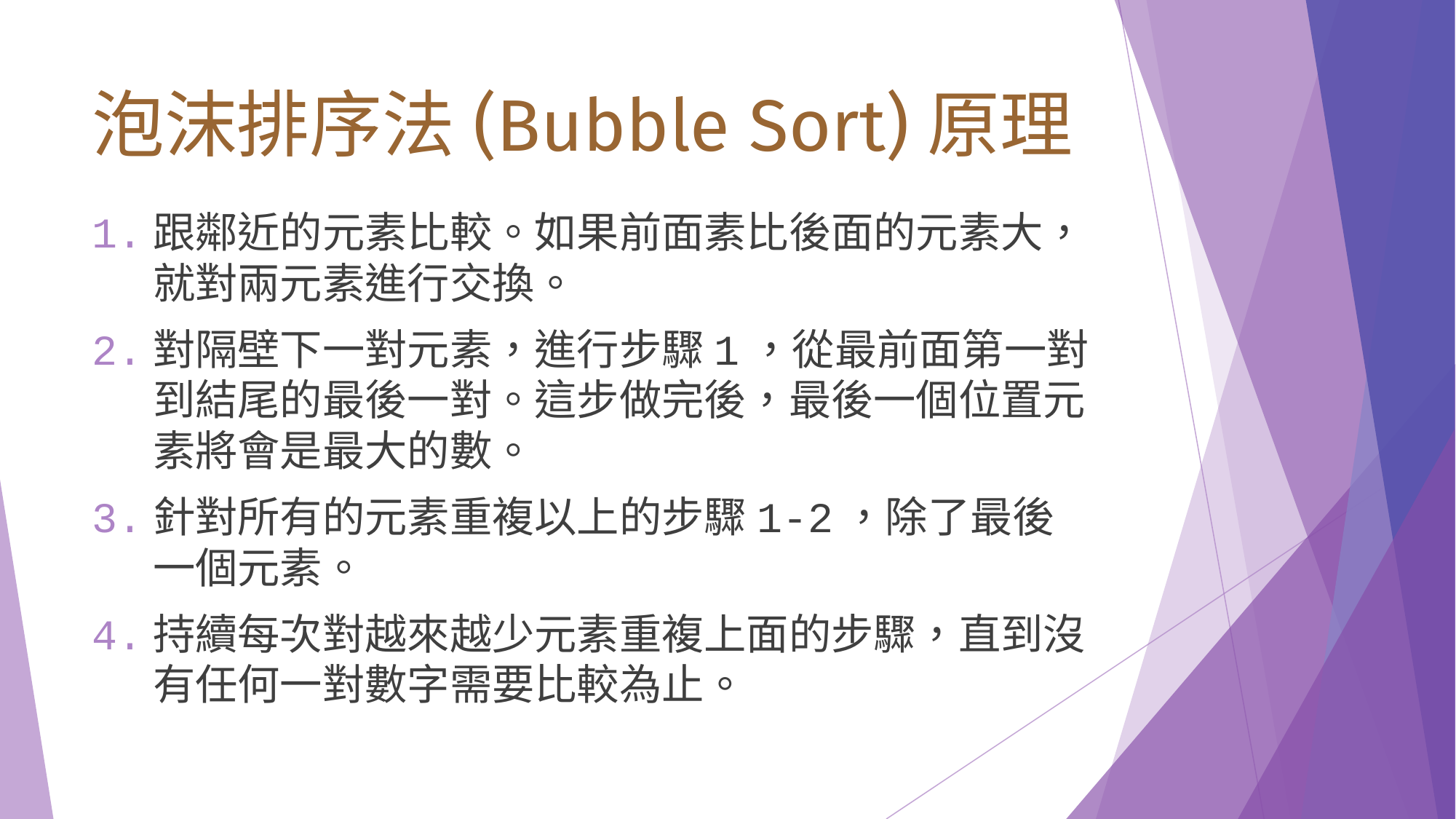

# 泡沫排序法(Bubble Sort)原理
跟鄰近的元素比較。如果前面素比後面的元素大，就對兩元素進行交換。
對隔壁下一對元素，進行步驟1，從最前面第一對到結尾的最後一對。這步做完後，最後一個位置元素將會是最大的數。
針對所有的元素重複以上的步驟1-2，除了最後一個元素。
持續每次對越來越少元素重複上面的步驟，直到沒有任何一對數字需要比較為止。